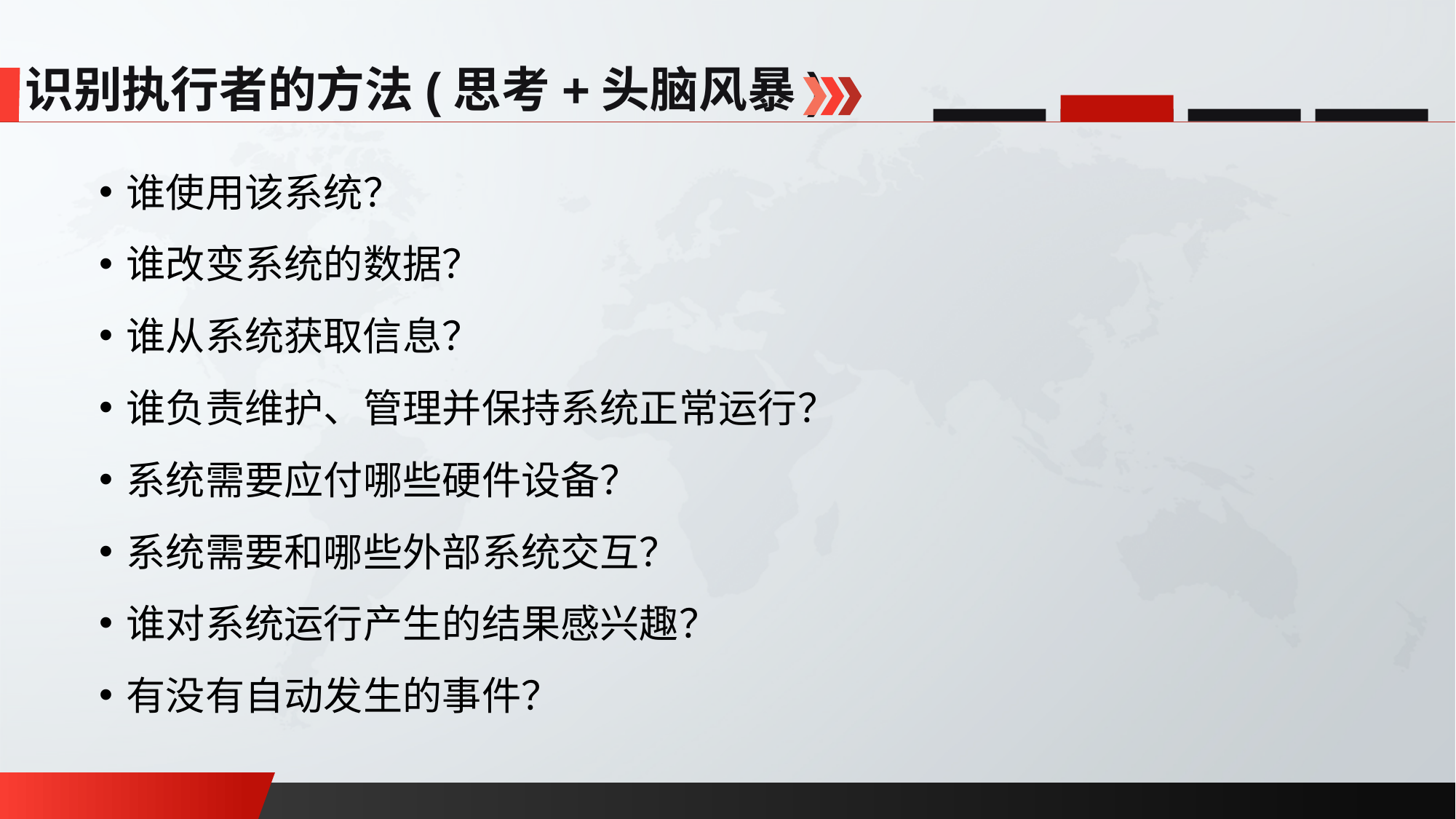

识别执行者的方法(思考+头脑风暴)

谁使用该系统？
谁改变系统的数据？
谁从系统获取信息？
谁负责维护、管理并保持系统正常运行？
系统需要应付哪些硬件设备？
系统需要和哪些外部系统交互？
谁对系统运行产生的结果感兴趣？
有没有自动发生的事件？